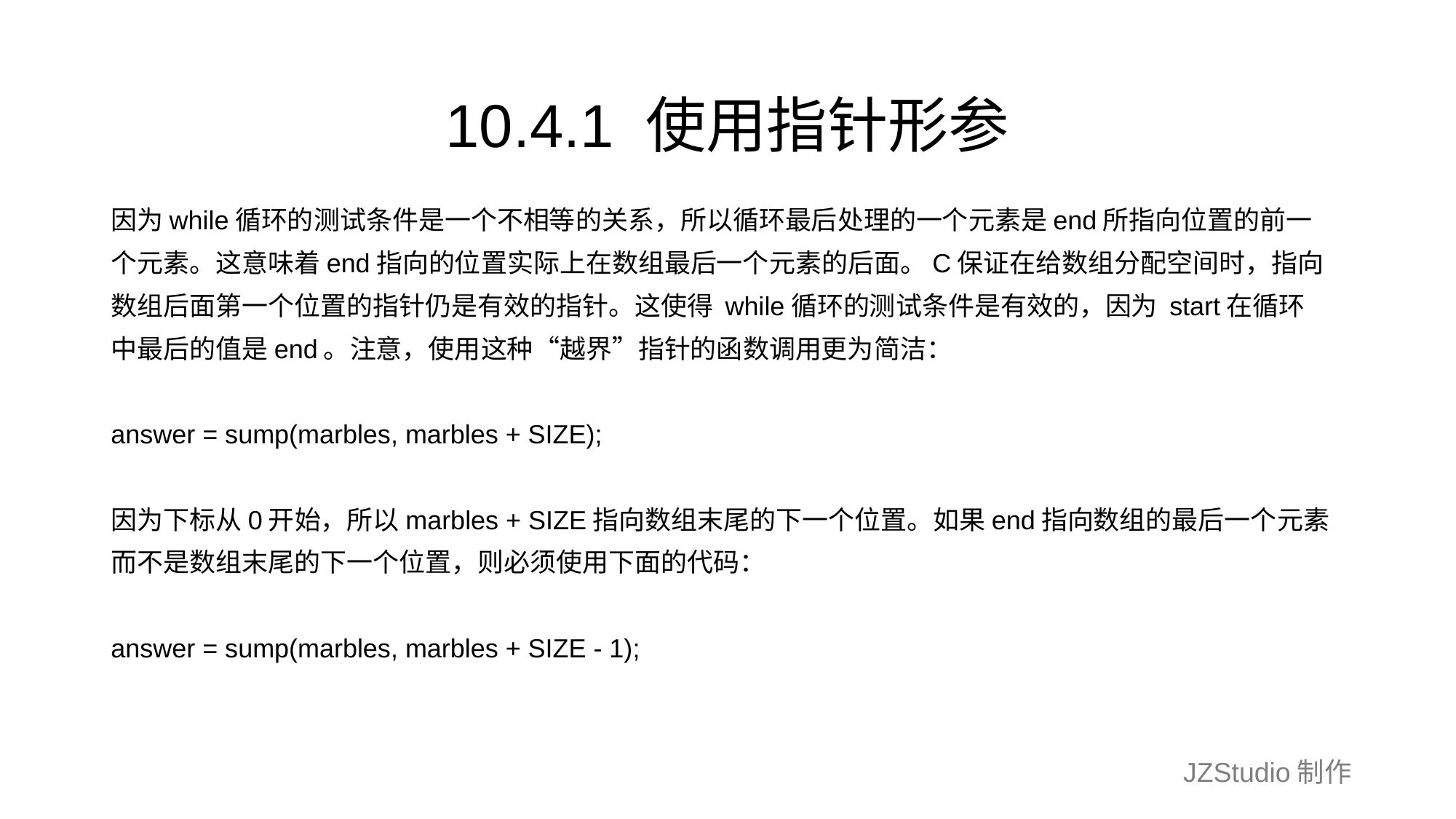

# 10.4.1 使用指针形参
因为while循环的测试条件是一个不相等的关系，所以循环最后处理的一个元素是end所指向位置的前一
个元素。这意味着end指向的位置实际上在数组最后一个元素的后面。C保证在给数组分配空间时，指向
数组后面第一个位置的指针仍是有效的指针。这使得 while循环的测试条件是有效的，因为 start在循环
中最后的值是end。注意，使用这种“越界”指针的函数调用更为简洁：

answer = sump(marbles, marbles + SIZE);

因为下标从0开始，所以marbles + SIZE指向数组末尾的下一个位置。如果end指向数组的最后一个元素
而不是数组末尾的下一个位置，则必须使用下面的代码：

answer = sump(marbles, marbles + SIZE - 1);